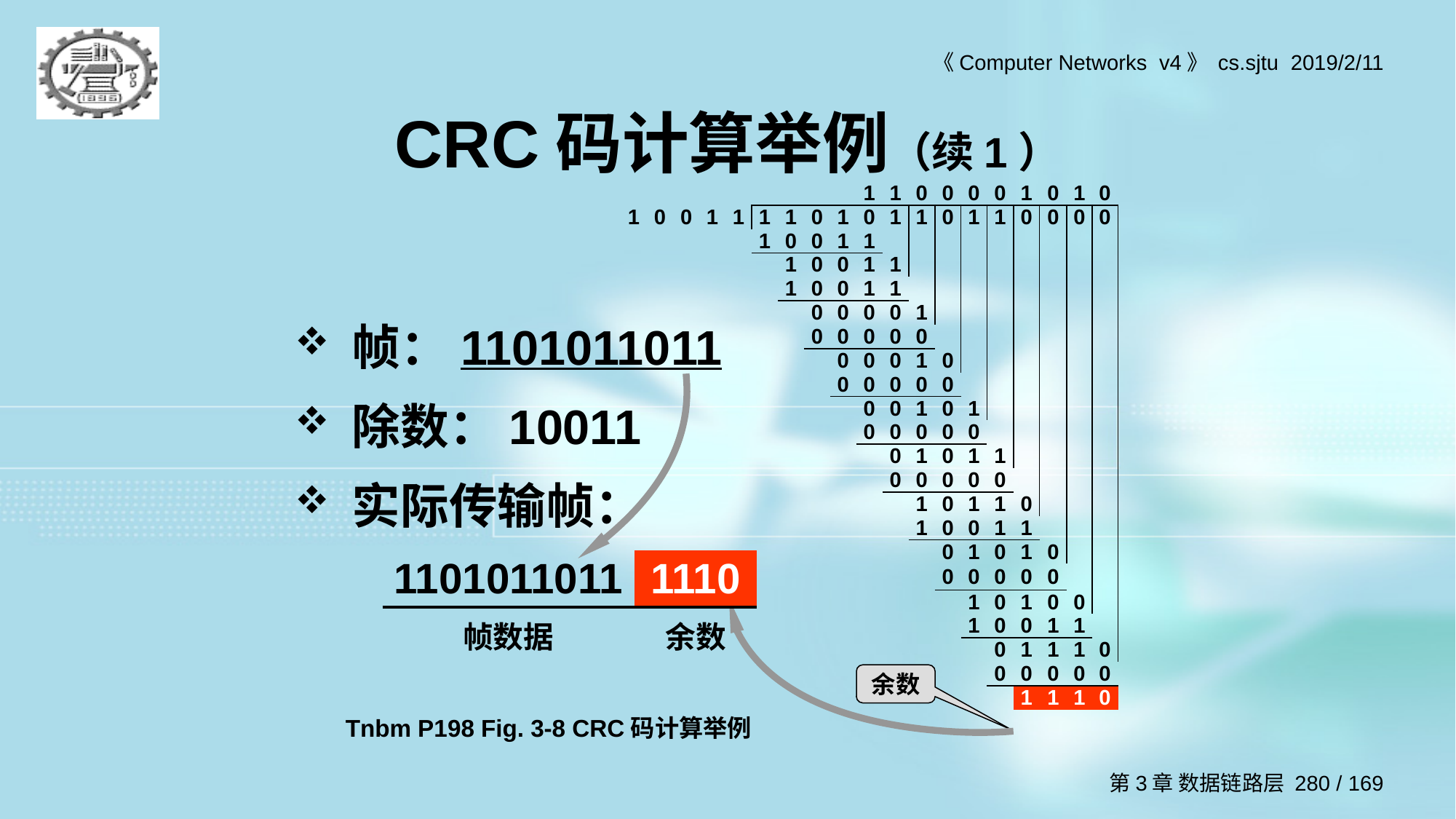

# CRC码计算举例（续1）
|  |  |  |  |  |  |  |  |  | 1 | 1 | 0 | 0 | 0 | 0 | 1 | 0 | 1 | 0 |
| --- | --- | --- | --- | --- | --- | --- | --- | --- | --- | --- | --- | --- | --- | --- | --- | --- | --- | --- |
| 1 | 0 | 0 | 1 | 1 | 1 | 1 | 0 | 1 | 0 | 1 | 1 | 0 | 1 | 1 | 0 | 0 | 0 | 0 |
|  |  |  |  |  | 1 | 0 | 0 | 1 | 1 |  |  |  |  |  |  |  |  |  |
|  |  |  |  |  |  | 1 | 0 | 0 | 1 | 1 |  |  |  |  |  |  |  |  |
|  |  |  |  |  |  | 1 | 0 | 0 | 1 | 1 |  |  |  |  |  |  |  |  |
|  |  |  |  |  |  |  | 0 | 0 | 0 | 0 | 1 |  |  |  |  |  |  |  |
|  |  |  |  |  |  |  | 0 | 0 | 0 | 0 | 0 |  |  |  |  |  |  |  |
|  |  |  |  |  |  |  |  | 0 | 0 | 0 | 1 | 0 |  |  |  |  |  |  |
|  |  |  |  |  |  |  |  | 0 | 0 | 0 | 0 | 0 |  |  |  |  |  |  |
|  |  |  |  |  |  |  |  |  | 0 | 0 | 1 | 0 | 1 |  |  |  |  |  |
|  |  |  |  |  |  |  |  |  | 0 | 0 | 0 | 0 | 0 |  |  |  |  |  |
|  |  |  |  |  |  |  |  |  |  | 0 | 1 | 0 | 1 | 1 |  |  |  |  |
|  |  |  |  |  |  |  |  |  |  | 0 | 0 | 0 | 0 | 0 |  |  |  |  |
|  |  |  |  |  |  |  |  |  |  |  | 1 | 0 | 1 | 1 | 0 |  |  |  |
|  |  |  |  |  |  |  |  |  |  |  | 1 | 0 | 0 | 1 | 1 |  |  |  |
|  |  |  |  |  |  |  |  |  |  |  |  | 0 | 1 | 0 | 1 | 0 |  |  |
|  |  |  |  |  |  |  |  |  |  |  |  | 0 | 0 | 0 | 0 | 0 |  |  |
|  |  |  |  |  |  |  |  |  |  |  |  |  | 1 | 0 | 1 | 0 | 0 |  |
|  |  |  |  |  |  |  |  |  |  |  |  |  | 1 | 0 | 0 | 1 | 1 |  |
|  |  |  |  |  |  |  |  |  |  |  |  |  |  | 0 | 1 | 1 | 1 | 0 |
|  |  |  |  |  |  |  |  |  |  |  |  |  |  | 0 | 0 | 0 | 0 | 0 |
|  |  |  |  |  |  |  |  |  |  |  |  |  |  |  | 1 | 1 | 1 | 0 |
帧：1101011011
除数：10011
实际传输帧：

| 1101011011 | 1110 |
| --- | --- |
| 帧数据 | 余数 |

余数
Tnbm P198 Fig. 3-8 CRC码计算举例